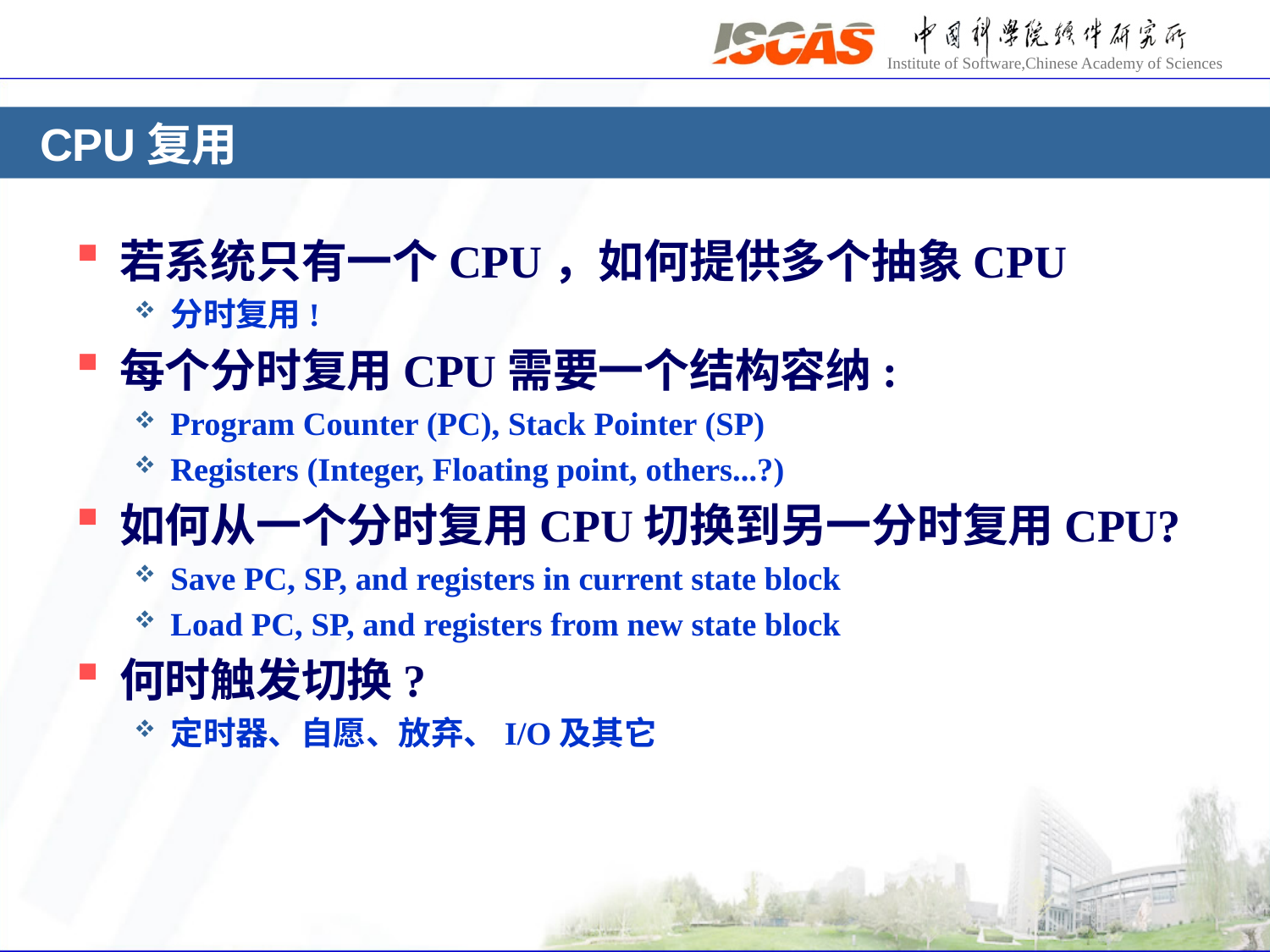

# CPU复用
若系统只有一个CPU，如何提供多个抽象CPU
分时复用!
每个分时复用CPU需要一个结构容纳:
Program Counter (PC), Stack Pointer (SP)
Registers (Integer, Floating point, others...?)
如何从一个分时复用CPU切换到另一分时复用CPU?
Save PC, SP, and registers in current state block
Load PC, SP, and registers from new state block
何时触发切换?
定时器、自愿、放弃、I/O及其它